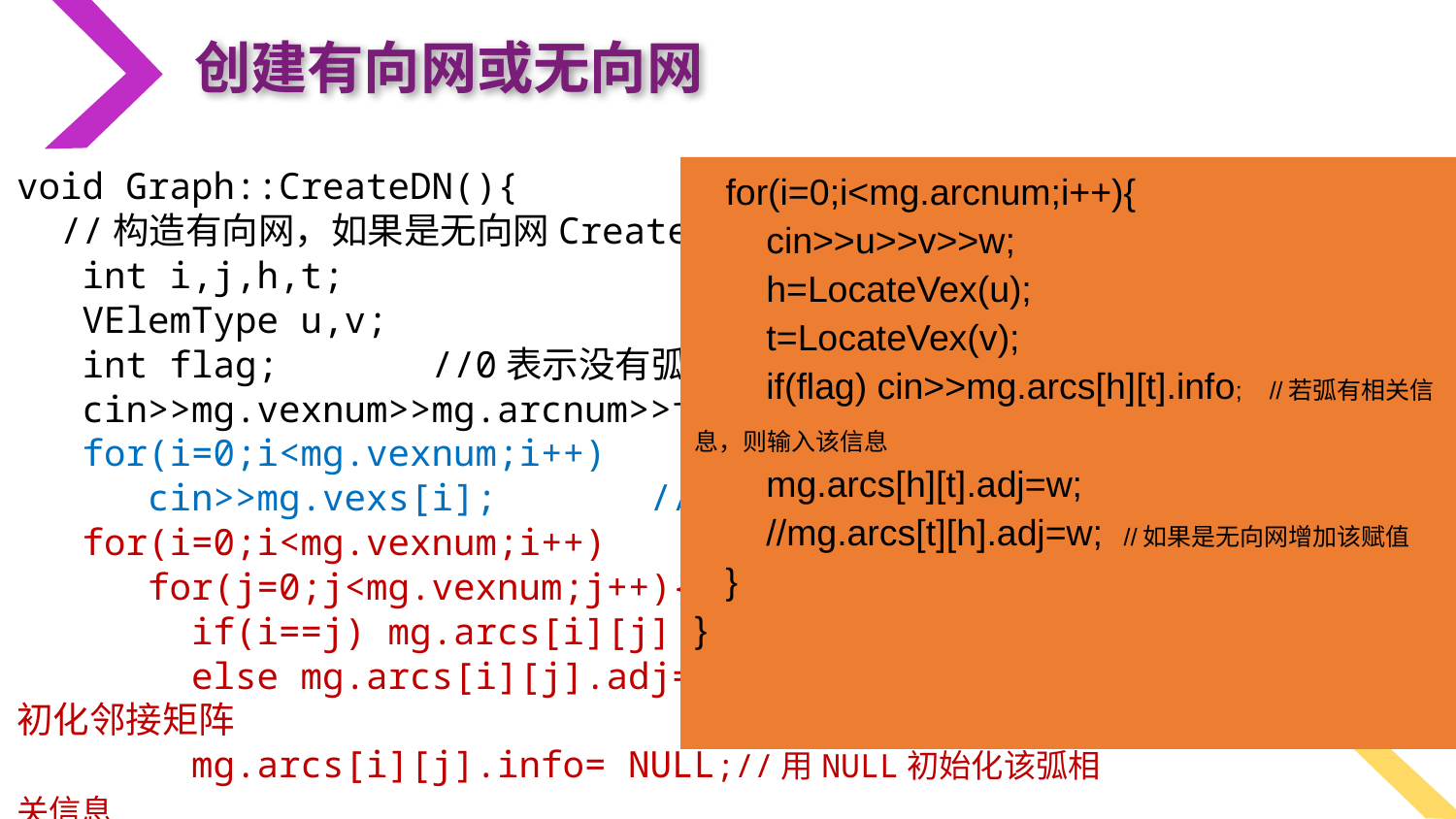

创建有向网或无向网
void Graph::CreateDN(){
  //构造有向网，如果是无向网CreateDN()改为CreateUDN()
   int i,j,h,t;
   VElemType u,v;
   int flag;       //0表示没有弧信息，1表示有弧信息
   cin>>mg.vexnum>>mg.arcnum>>flag;
   for(i=0;i<mg.vexnum;i++)
      cin>>mg.vexs[i];       //构造顶点信息
   for(i=0;i<mg.vexnum;i++)
      for(j=0;j<mg.vexnum;j++){
        if(i==j) mg.arcs[i][j].adj=0；
        else mg.arcs[i][j].adj= MAXINT;//用MAXINT初化邻接矩阵
        mg.arcs[i][j].info= NULL;//用NULL初始化该弧相关信息
     }
   for(i=0;i<mg.arcnum;i++){
       cin>>u>>v>>w;
       h=LocateVex(u);
       t=LocateVex(v);
       if(flag) cin>>mg.arcs[h][t].info;    //若弧有相关信息，则输入该信息
       mg.arcs[h][t].adj=w;
       //mg.arcs[t][h].adj=w;  //如果是无向网增加该赋值
   }
}